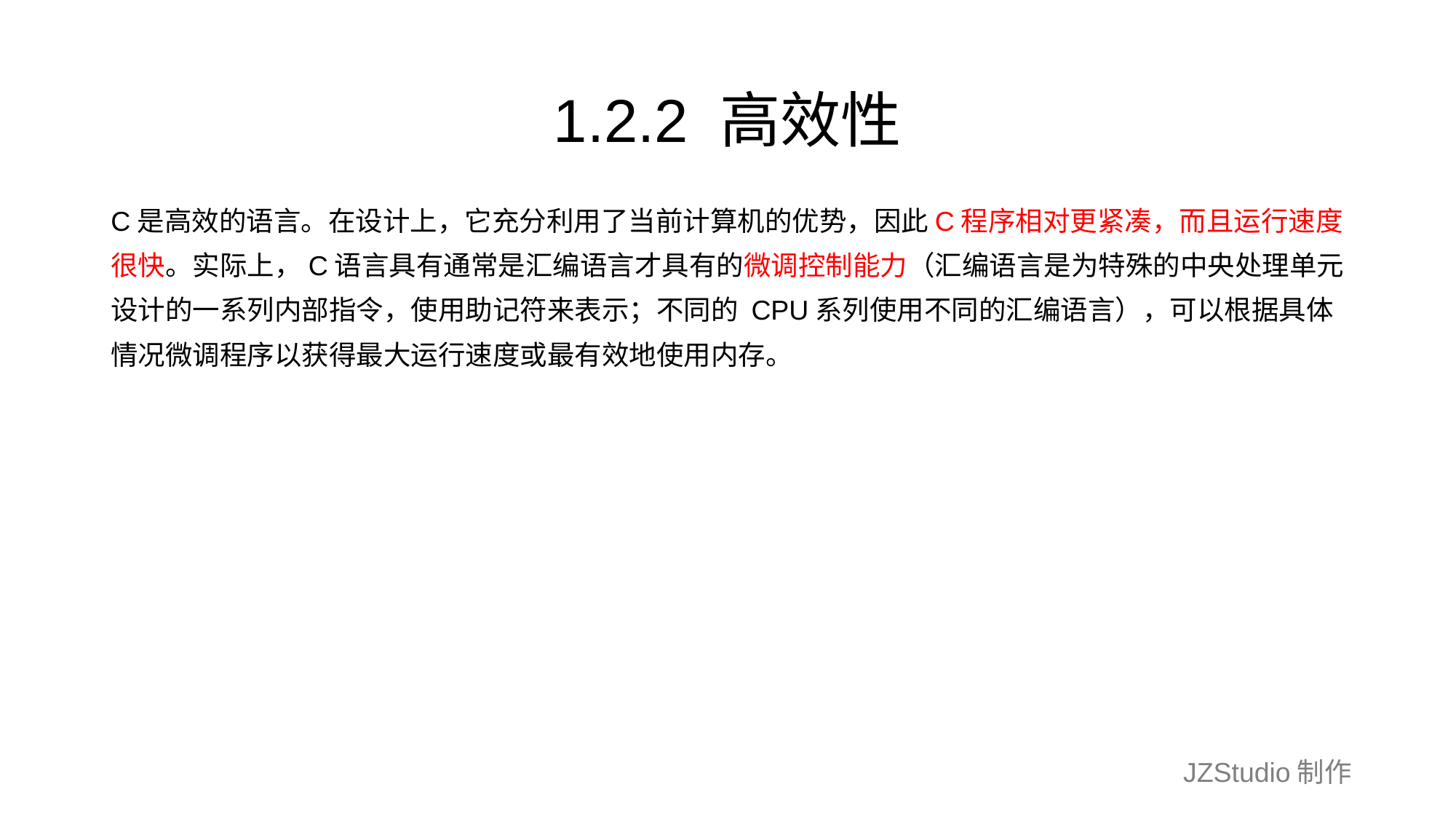

# 1.2.2 高效性
C是高效的语言。在设计上，它充分利用了当前计算机的优势，因此C程序相对更紧凑，而且运行速度
很快。实际上，C语言具有通常是汇编语言才具有的微调控制能力（汇编语言是为特殊的中央处理单元
设计的一系列内部指令，使用助记符来表示；不同的 CPU系列使用不同的汇编语言），可以根据具体
情况微调程序以获得最大运行速度或最有效地使用内存。